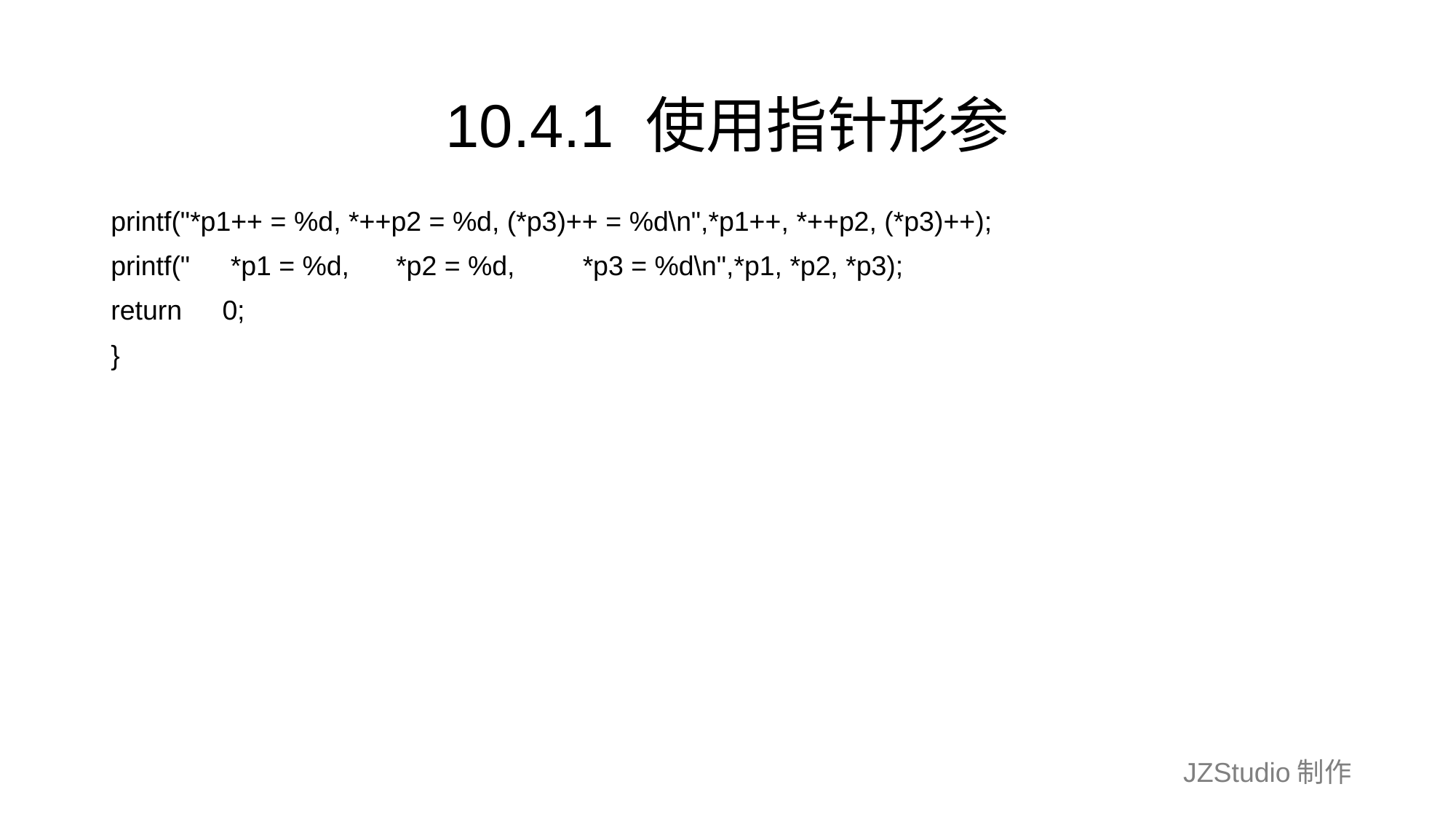

# 10.4.1 使用指针形参
printf("*p1++ = %d, *++p2 = %d, (*p3)++ = %d\n",*p1++, *++p2, (*p3)++);
printf("　*p1 = %d,　 *p2 = %d,　　*p3 = %d\n",*p1, *p2, *p3);
return　0;
}